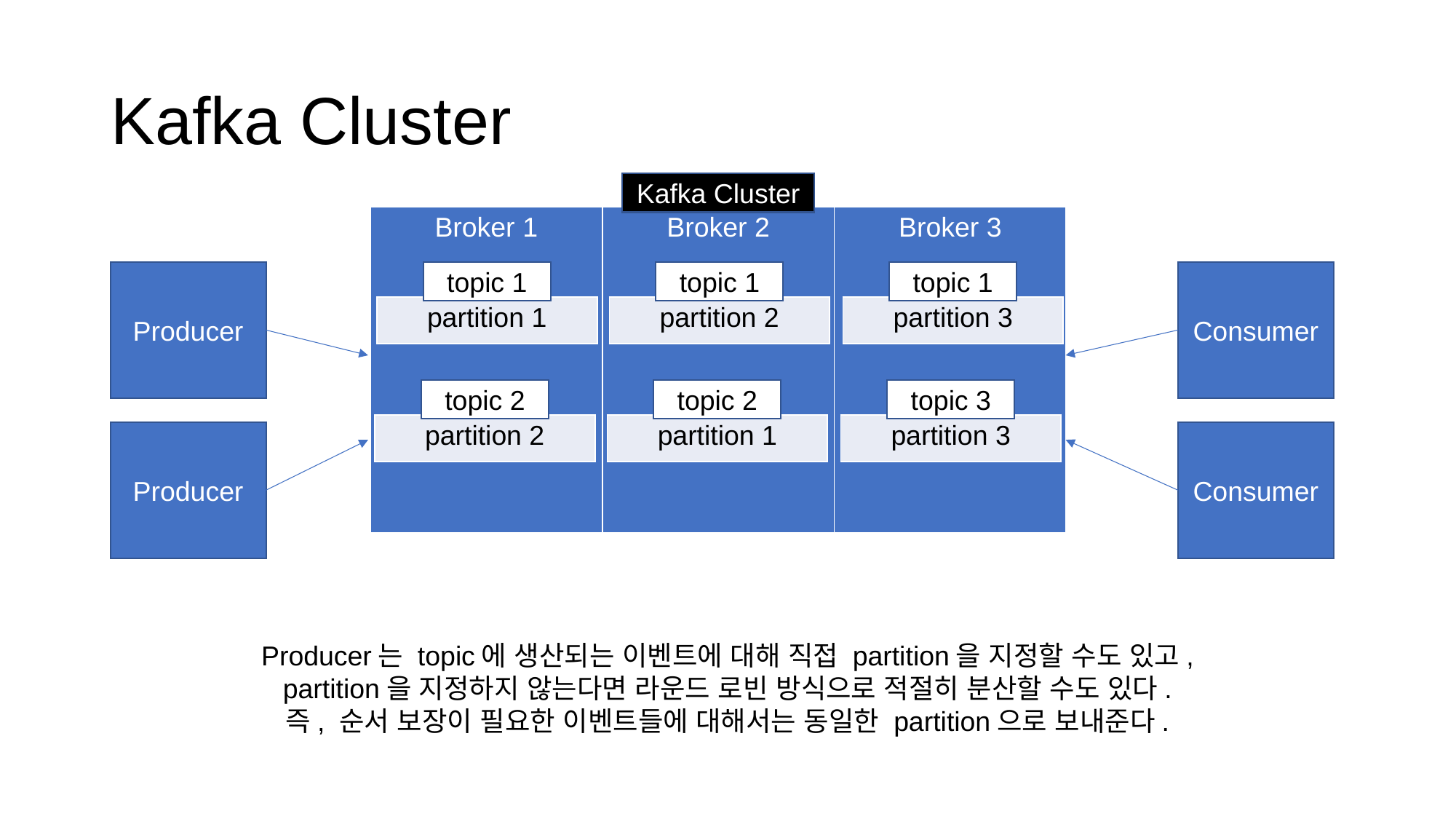

# Kafka Cluster
Kafka Cluster
| Broker 1 | Broker 2 | Broker 3 |
| --- | --- | --- |
Producer
Consumer
topic 1
topic 1
topic 1
| partition 1 |
| --- |
| partition 2 |
| --- |
| partition 3 |
| --- |
topic 2
topic 2
topic 3
| partition 2 |
| --- |
| partition 1 |
| --- |
| partition 3 |
| --- |
Producer
Consumer
Producer는 topic에 생산되는 이벤트에 대해 직접 partition을 지정할 수도 있고,
partition을 지정하지 않는다면 라운드 로빈 방식으로 적절히 분산할 수도 있다.
즉, 순서 보장이 필요한 이벤트들에 대해서는 동일한 partition으로 보내준다.